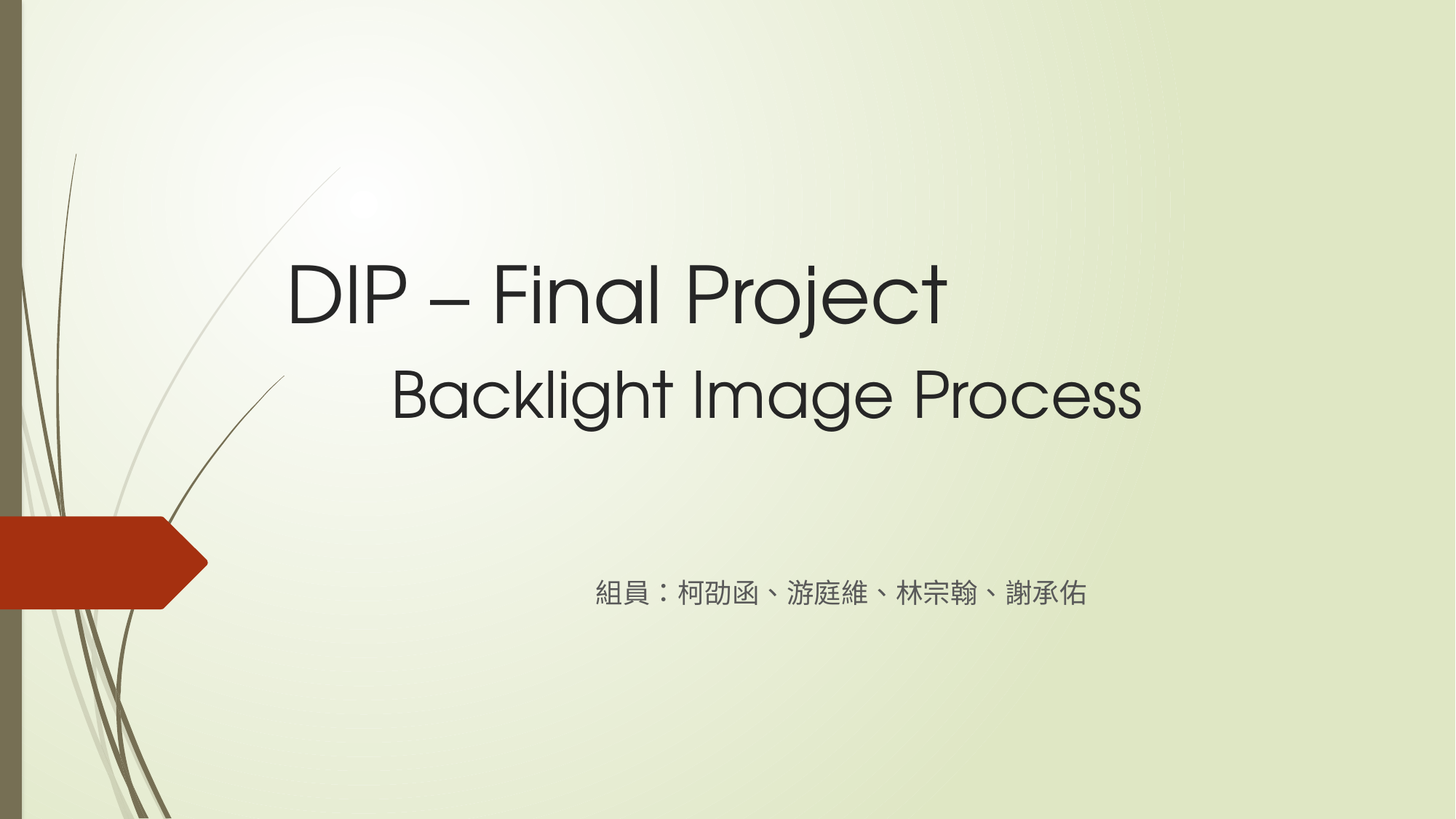

# DIP – Final Project Backlight Image Process
組員：柯劭函、游庭維、林宗翰、謝承佑